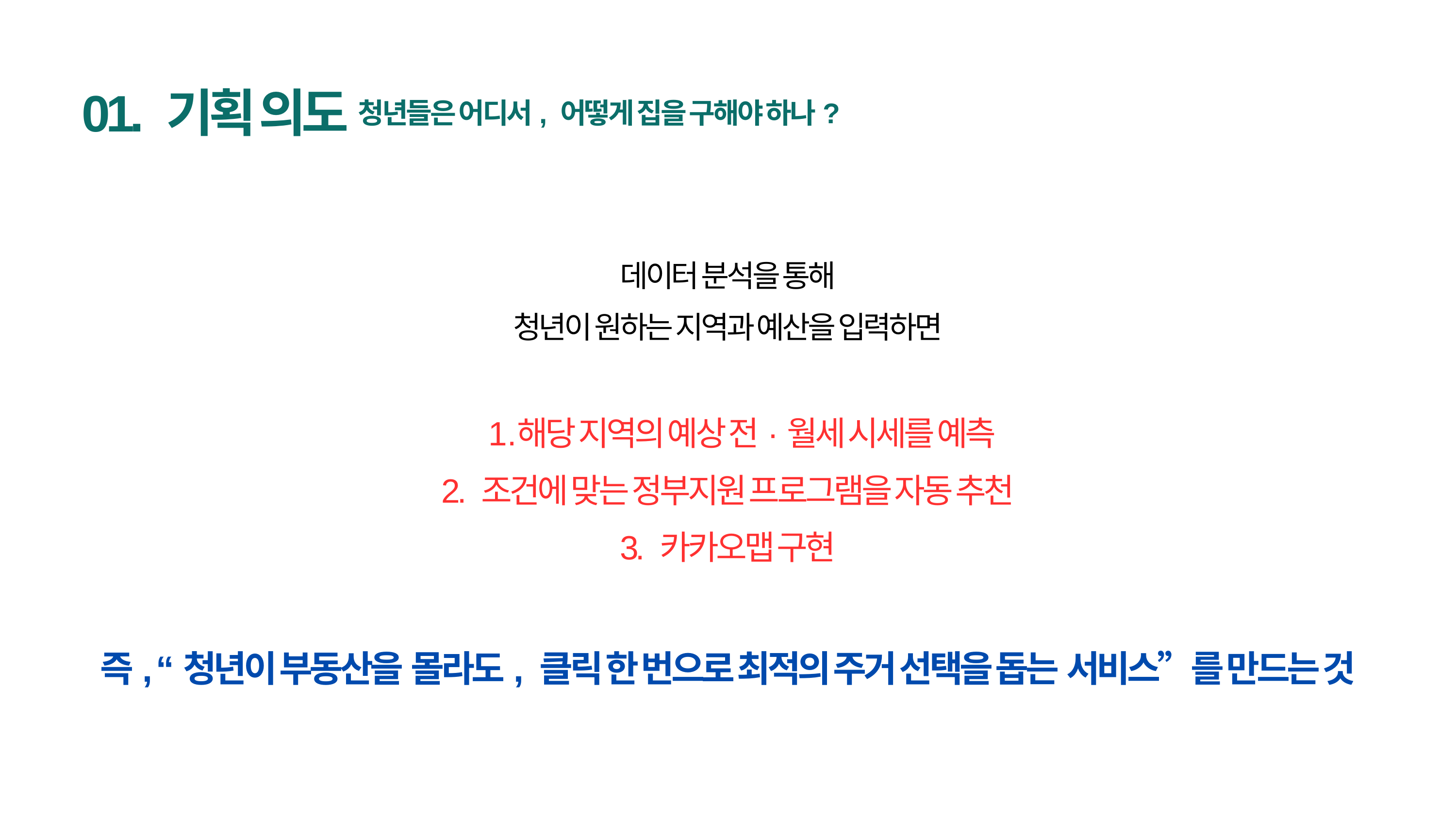

01. 기획 의도
청년들은 어디서, 어떻게 집을 구해야 하나?
데이터 분석을 통해
청년이 원하는 지역과 예산을 입력하면
해당 지역의 예상 전·월세 시세를 예측
2. 조건에 맞는 정부지원 프로그램을 자동 추천
3. 카카오맵 구현
즉, “청년이 부동산을  몰라도, 클릭 한 번으로 최적의 주거 선택을 돕는  서비스”를 만드는 것